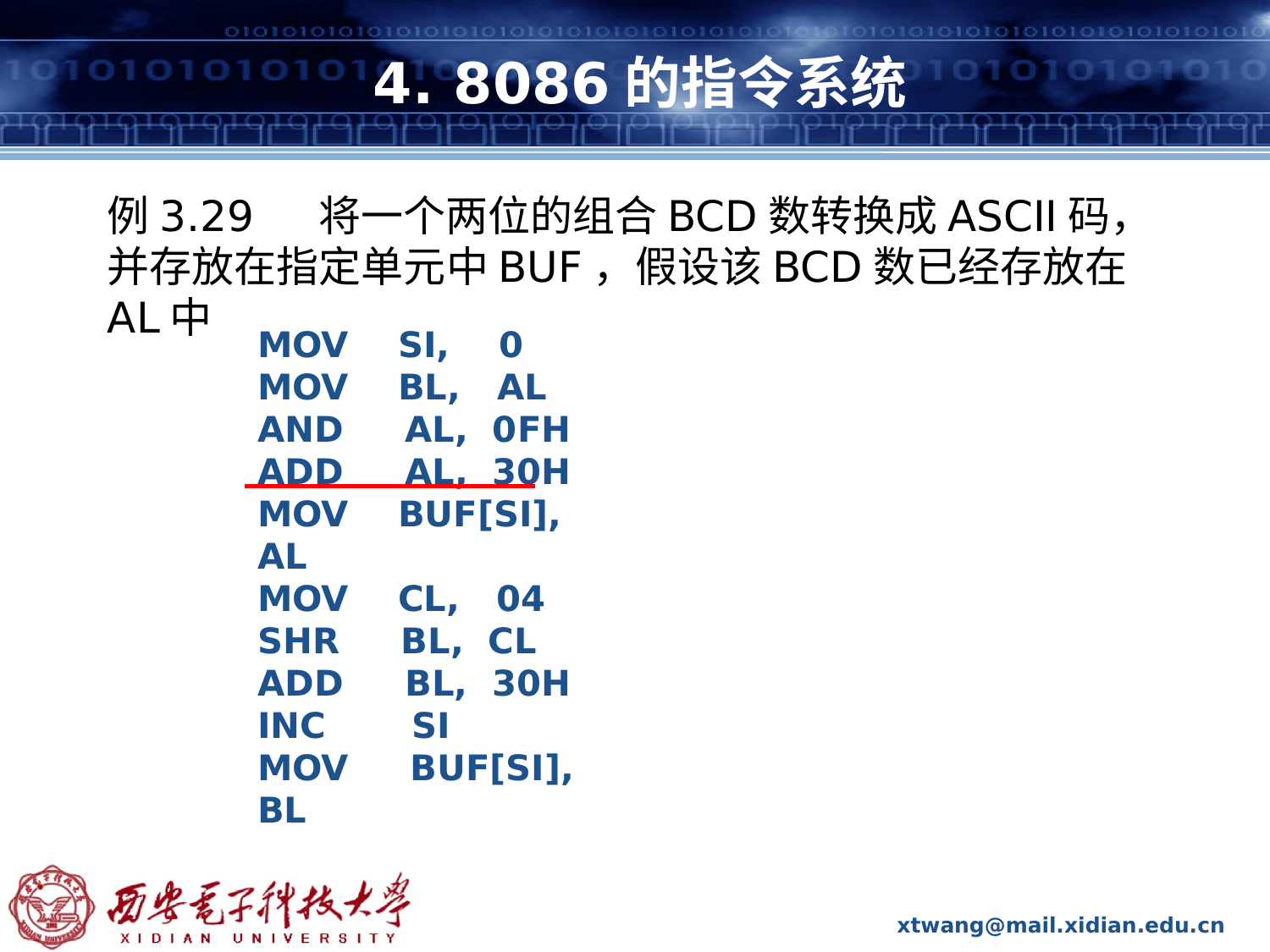

# 4. 8086的指令系统
例3.29    将一个两位的组合BCD数转换成ASCII码，并存放在指定单元中BUF，假设该BCD数已经存放在AL中
MOV    SI,    0
MOV    BL,   AL
AND     AL,  0FH
ADD     AL,  30H
MOV    BUF[SI],   AL
MOV    CL,   04
SHR     BL,  CL
ADD     BL,  30H
INC       SI
MOV     BUF[SI],   BL